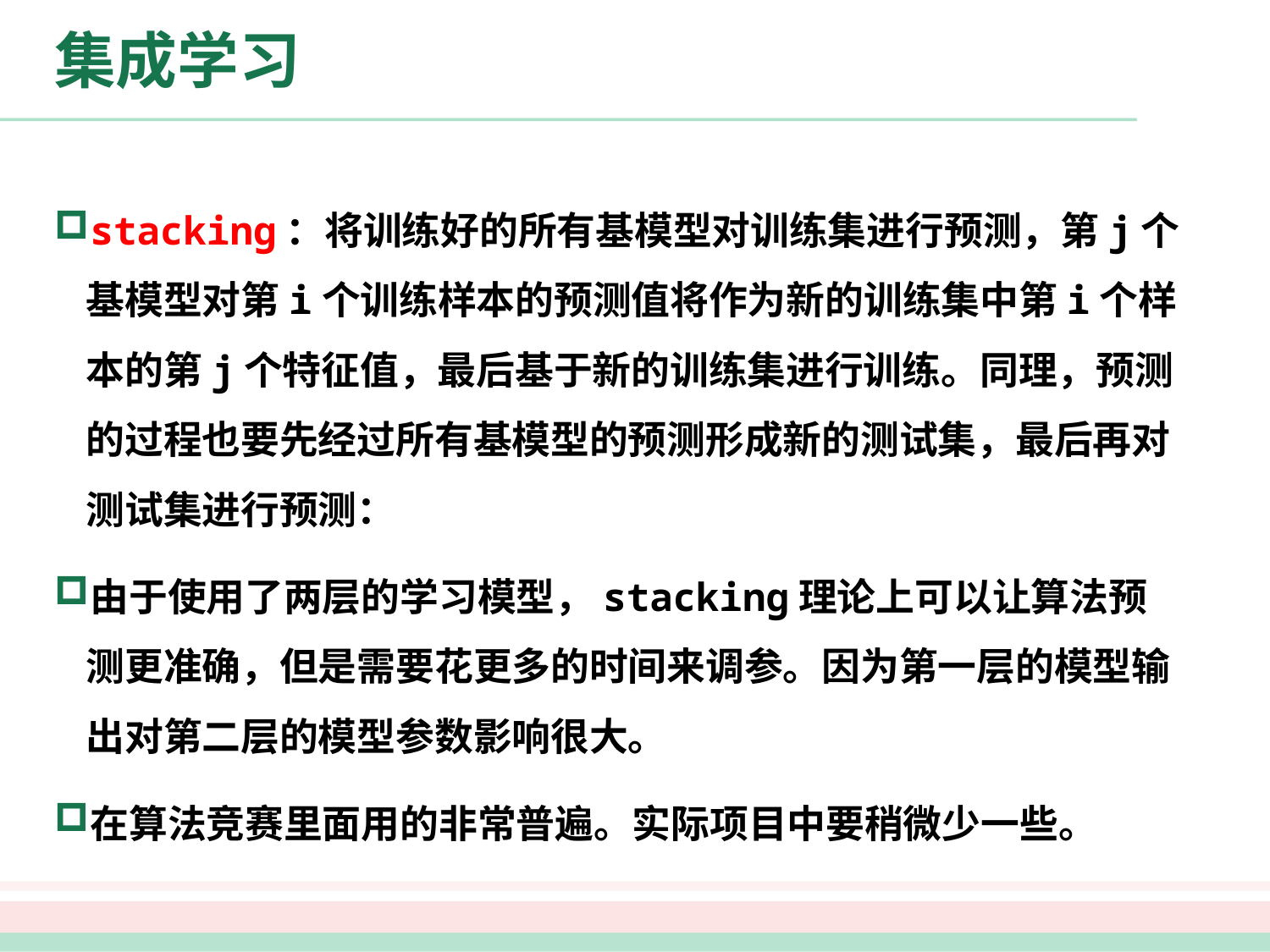

集成学习
stacking：将训练好的所有基模型对训练集进行预测，第j个基模型对第i个训练样本的预测值将作为新的训练集中第i个样本的第j个特征值，最后基于新的训练集进行训练。同理，预测的过程也要先经过所有基模型的预测形成新的测试集，最后再对测试集进行预测：
由于使用了两层的学习模型，stacking理论上可以让算法预测更准确，但是需要花更多的时间来调参。因为第一层的模型输出对第二层的模型参数影响很大。
在算法竞赛里面用的非常普遍。实际项目中要稍微少一些。